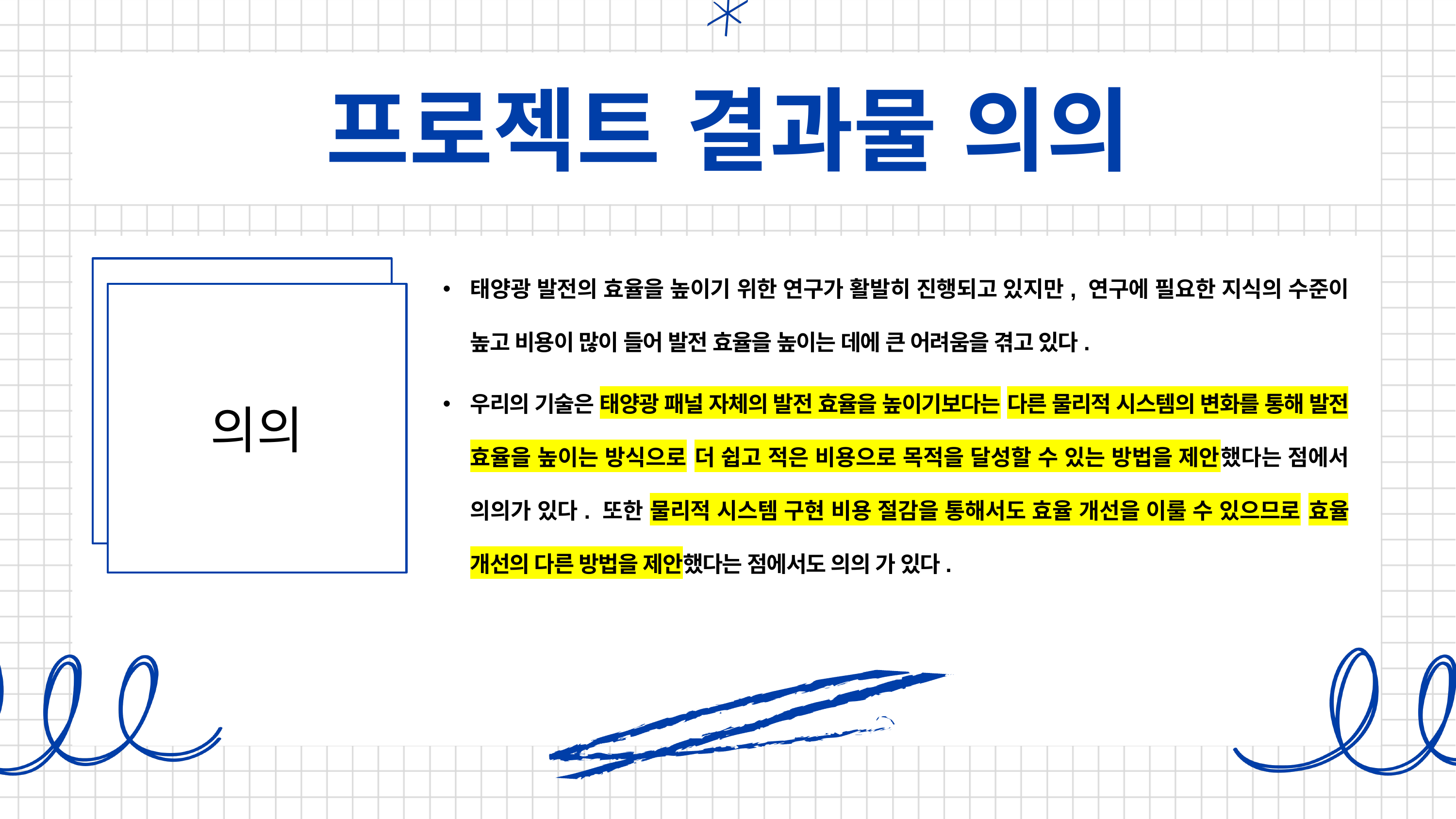

프로젝트 결과물 의의

태양광 발전의 효율을 높이기 위한 연구가 활발히 진행되고 있지만, 연구에 필요한 지식의 수준이 높고 비용이 많이 들어 발전 효율을 높이는 데에 큰 어려움을 겪고 있다.
우리의 기술은 태양광 패널 자체의 발전 효율을 높이기보다는 다른 물리적 시스템의 변화를 통해 발전 효율을 높이는 방식으로 더 쉽고 적은 비용으로 목적을 달성할 수 있는 방법을 제안했다는 점에서 의의가 있다. 또한 물리적 시스템 구현 비용 절감을 통해서도 효율 개선을 이룰 수 있으므로 효율 개선의 다른 방법을 제안했다는 점에서도 의의 가 있다.
적용되는
세부 기술 목록
의의